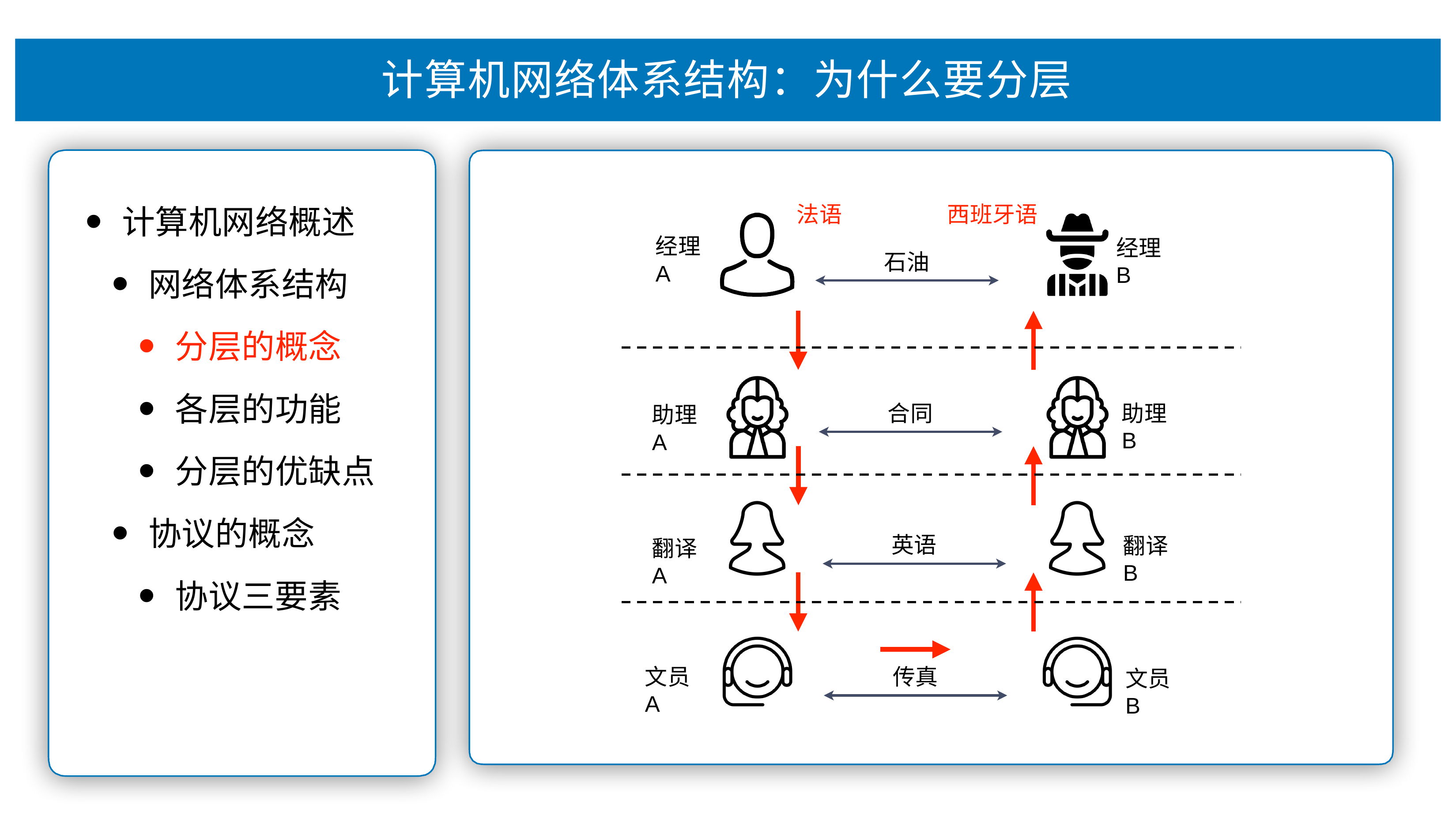

# 计算机⽹络体系结构：为什么要分层

计算机⽹络概述
⽹络体系结构
分层的概念
各层的功能
分层的优缺点
协议的概念
协议三要素
⻄班⽛语
法语

经理A
经理B
⽯油

合同
助理B
助理A

英语
翻译B
翻译A

⽂员A
传真
⽂员B